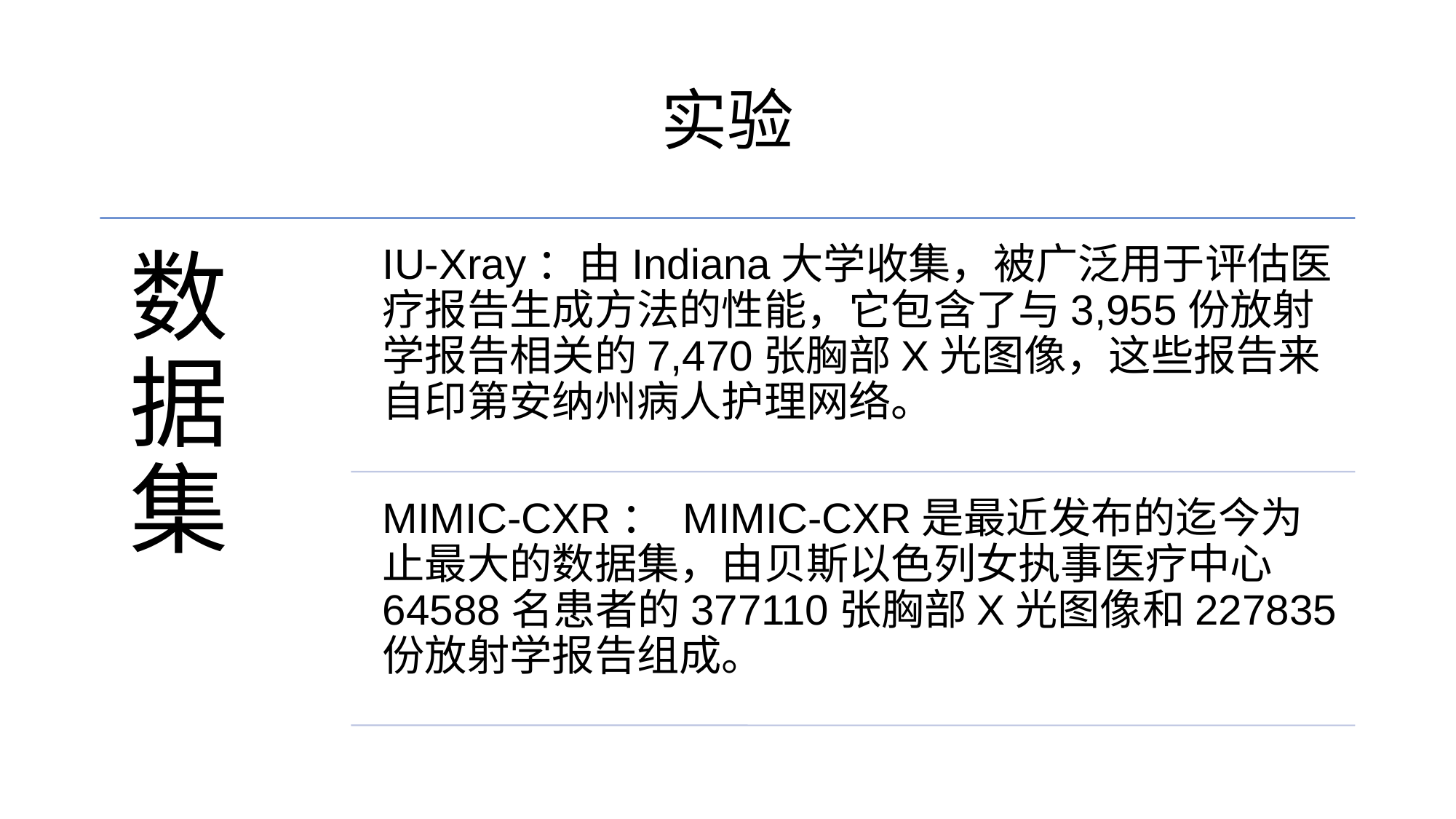

# 实验
数据集
IU-Xray：由Indiana大学收集，被广泛用于评估医疗报告生成方法的性能，它包含了与3,955份放射学报告相关的7,470张胸部X光图像，这些报告来自印第安纳州病人护理网络。
MIMIC-CXR： MIMIC-CXR是最近发布的迄今为止最大的数据集，由贝斯以色列女执事医疗中心64588名患者的377110张胸部X光图像和227835份放射学报告组成。